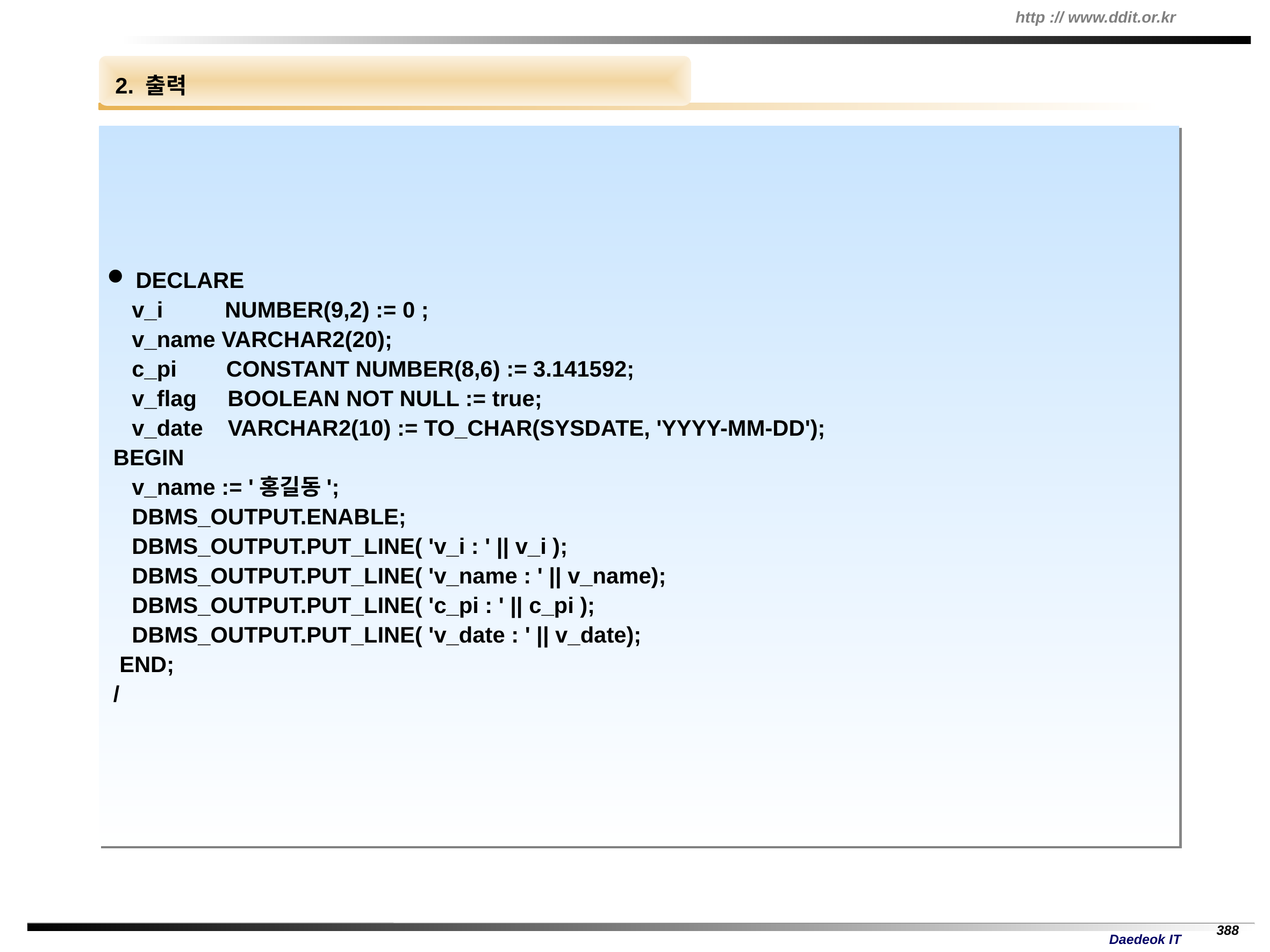

2. 출력

 DECLARE
    v_i          NUMBER(9,2) := 0 ;
    v_name VARCHAR2(20);
    c_pi        CONSTANT NUMBER(8,6) := 3.141592;
    v_flag     BOOLEAN NOT NULL := true;
    v_date    VARCHAR2(10) := TO_CHAR(SYSDATE, 'YYYY-MM-DD');
 BEGIN
    v_name := '홍길동';
    DBMS_OUTPUT.ENABLE;
    DBMS_OUTPUT.PUT_LINE( 'v_i : ' || v_i );
    DBMS_OUTPUT.PUT_LINE( 'v_name : ' || v_name);
    DBMS_OUTPUT.PUT_LINE( 'c_pi : ' || c_pi );
    DBMS_OUTPUT.PUT_LINE( 'v_date : ' || v_date);
  END;
 /